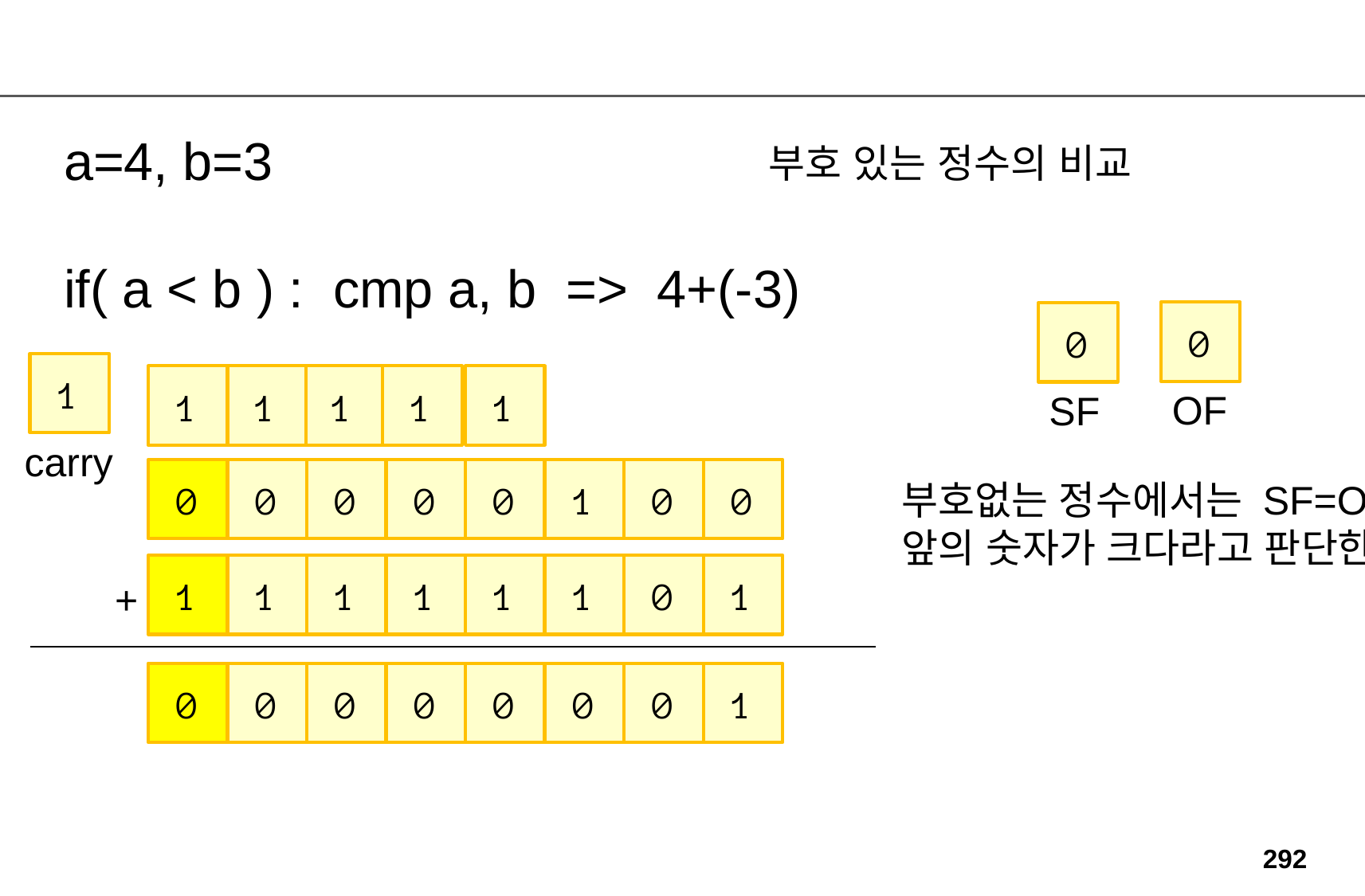

a=4, b=3

if( a < b ) :  cmp a, b  =>  4+(-3)
부호 있는 정수의 비교
0
0
1
1
1
1
1
1
OF
SF
carry
0
0
0
0
0
1
0
0
부호없는 정수에서는 SF=OF이면
앞의 숫자가 크다라고 판단한다.
1
1
1
1
1
1
0
1
+
0
0
0
0
0
0
0
1